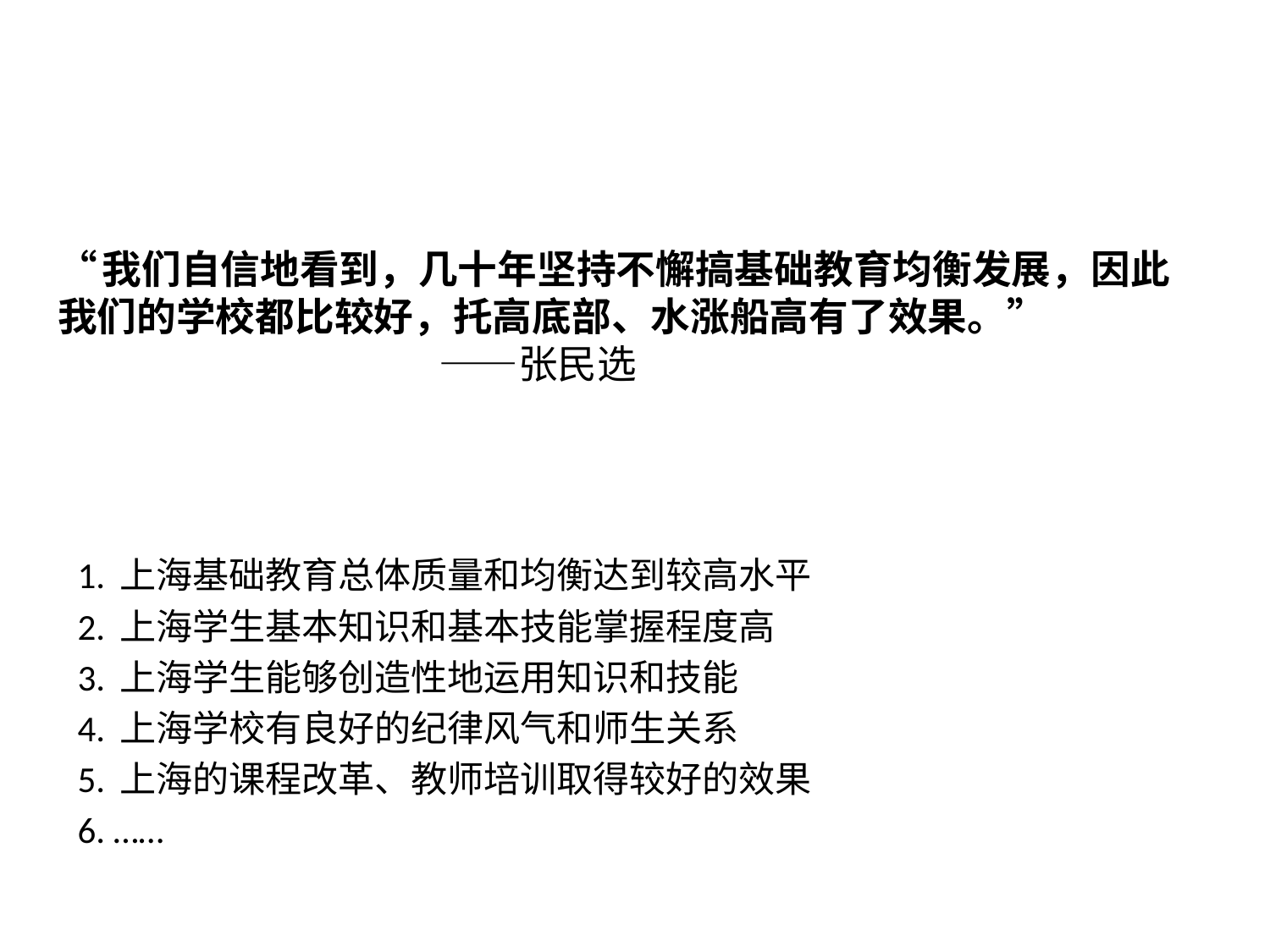

# “我们自信地看到，几十年坚持不懈搞基础教育均衡发展，因此我们的学校都比较好，托高底部、水涨船高有了效果。” ——张民选
1. 上海基础教育总体质量和均衡达到较高水平
2. 上海学生基本知识和基本技能掌握程度高
3. 上海学生能够创造性地运用知识和技能
4. 上海学校有良好的纪律风气和师生关系
5. 上海的课程改革、教师培训取得较好的效果
6. ……